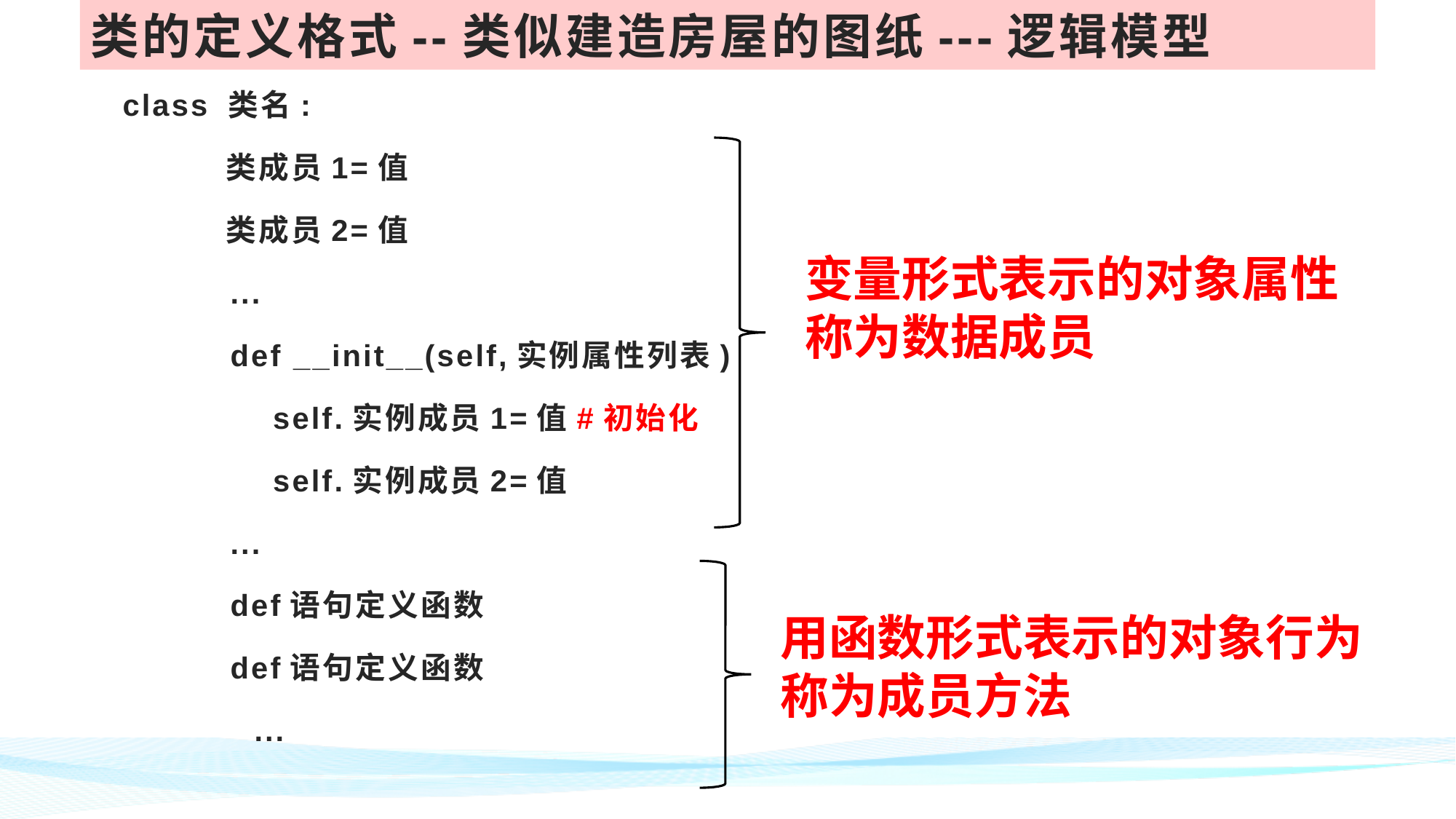

# 类的定义格式--类似建造房屋的图纸---逻辑模型
   class 类名:
        类成员1=值
        类成员2=值
        ...
        def __init__(self,实例属性列表)
            self.实例成员1=值#初始化
            self.实例成员2=值
        ...
        def语句定义函数
        def语句定义函数
	...

变量形式表示的对象属性
称为数据成员

用函数形式表示的对象行为
称为成员方法